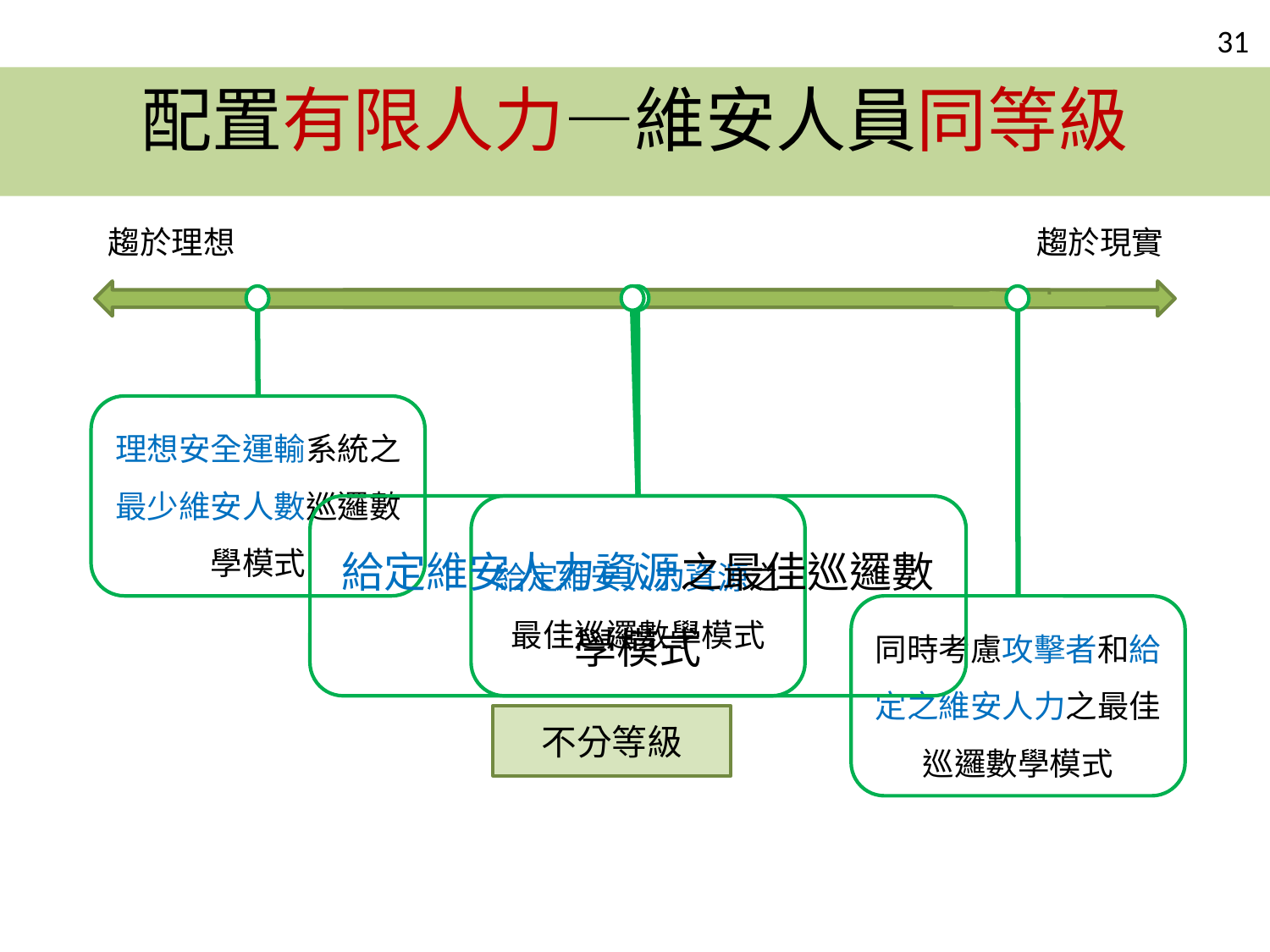

# 配置有限人力—維安人員同等級
趨於理想
趨於現實

理想安全運輸系統之最少維安人數巡邏數學模式

給定維安人力資源之最佳巡邏數學模式

給定維安人力資源之最佳巡邏數學模式

同時考慮攻擊者和給定之維安人力之最佳巡邏數學模式
不分等級